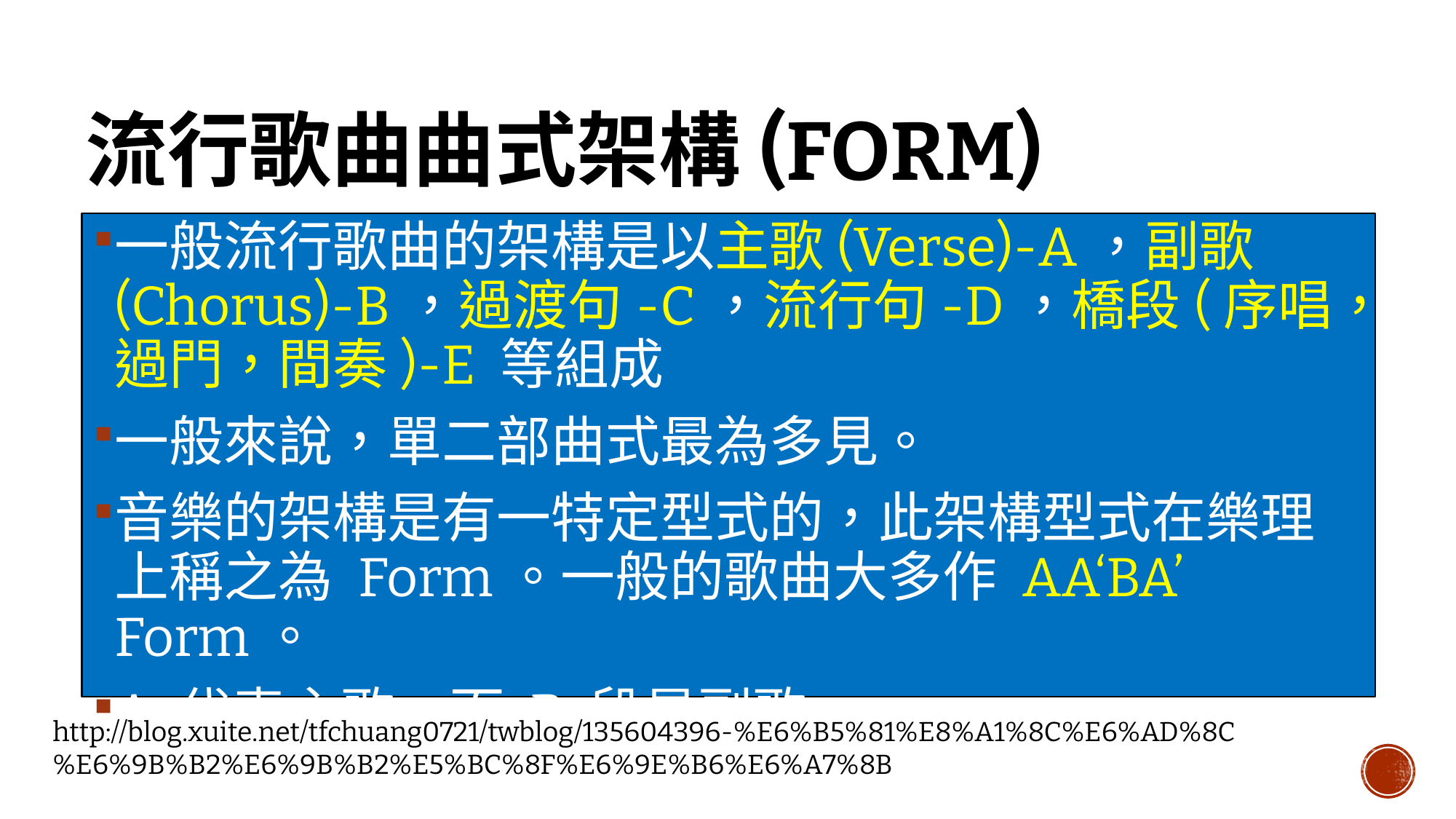

# 流行歌曲曲式架構(Form)
一般流行歌曲的架構是以主歌(Verse)-A，副歌(Chorus)-B，過渡句-C，流行句-D，橋段(序唱，過門，間奏)-E 等組成
一般來說，單二部曲式最為多見。
音樂的架構是有一特定型式的，此架構型式在樂理上稱之為 Form。一般的歌曲大多作 AA‘BA’ Form。
A 代表主歌，而 B 段是副歌。

http://blog.xuite.net/tfchuang0721/twblog/135604396-%E6%B5%81%E8%A1%8C%E6%AD%8C%E6%9B%B2%E6%9B%B2%E5%BC%8F%E6%9E%B6%E6%A7%8B